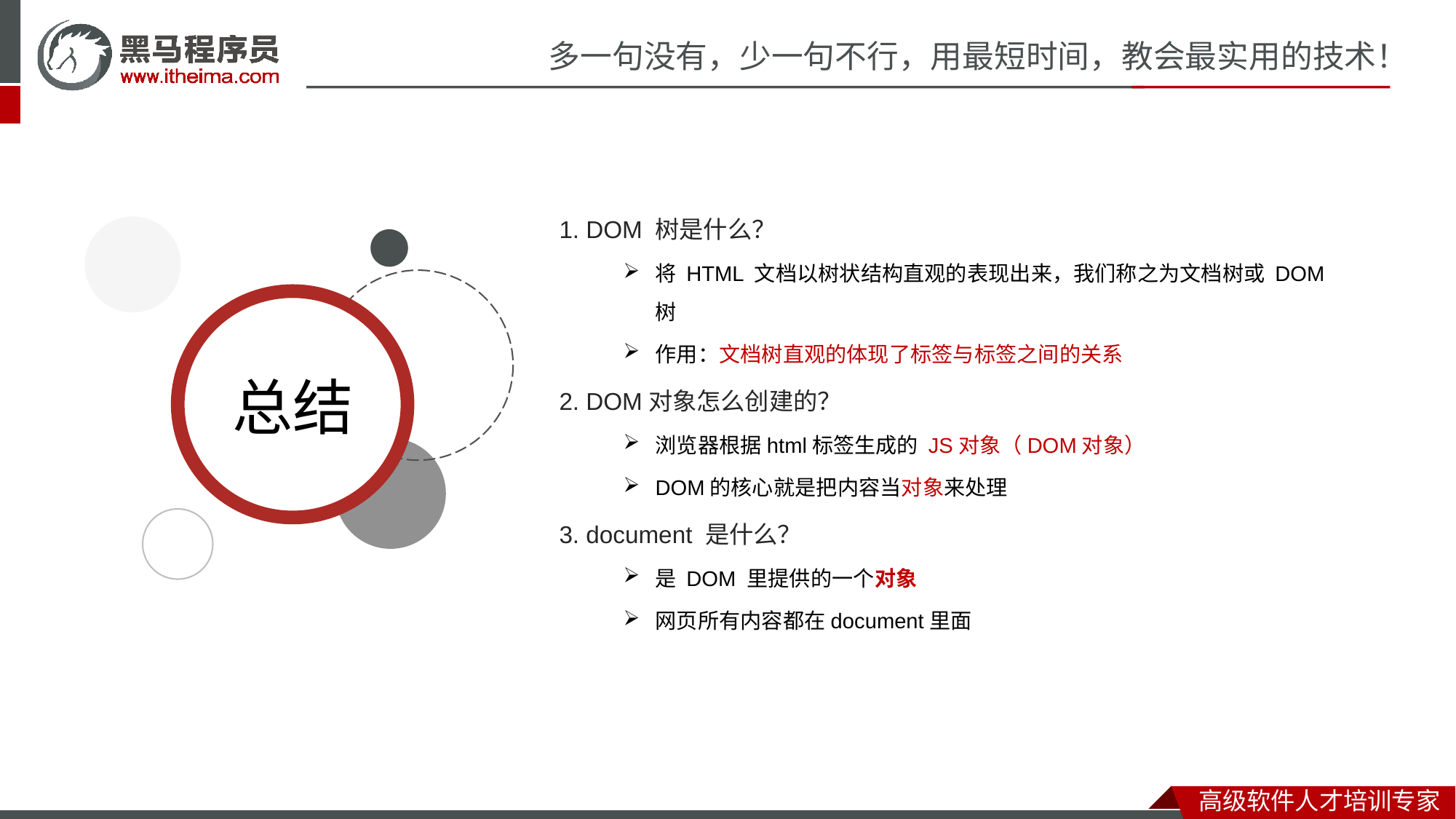

1. DOM 树是什么？
将 HTML 文档以树状结构直观的表现出来，我们称之为文档树或 DOM 树
作用：文档树直观的体现了标签与标签之间的关系
2. DOM对象怎么创建的？
浏览器根据html标签生成的 JS对象（DOM对象）
DOM的核心就是把内容当对象来处理
3. document 是什么？
是 DOM 里提供的一个对象
网页所有内容都在document里面